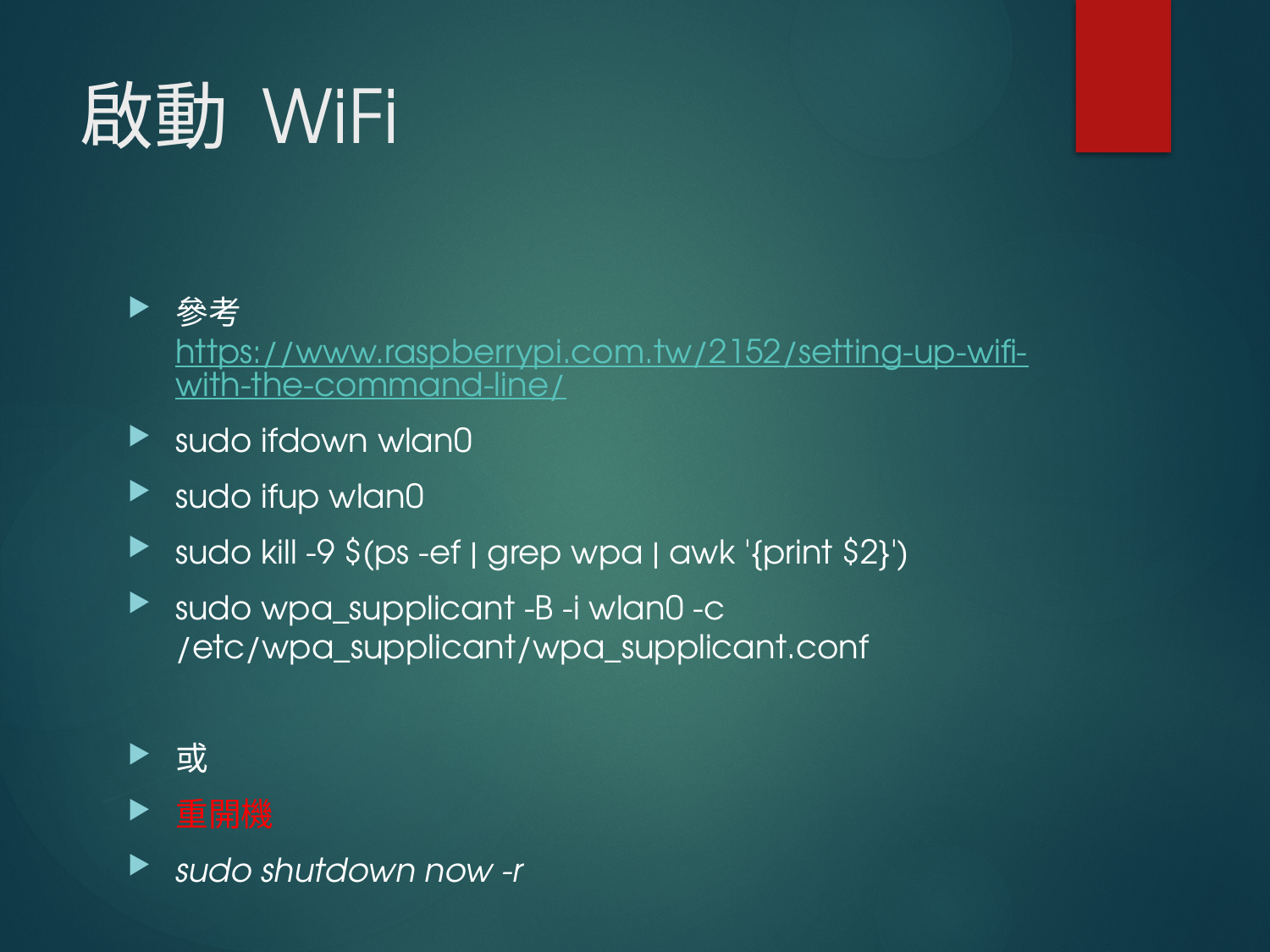

# 啟動 WiFi
參考  https://www.raspberrypi.com.tw/2152/setting-up-wifi-with-the-command-line/
sudo ifdown wlan0
sudo ifup wlan0
sudo kill -9 $(ps -ef | grep wpa | awk '{print $2}')
sudo wpa_supplicant -B -i wlan0 -c /etc/wpa_supplicant/wpa_supplicant.conf

或
重開機
sudo shutdown now -r